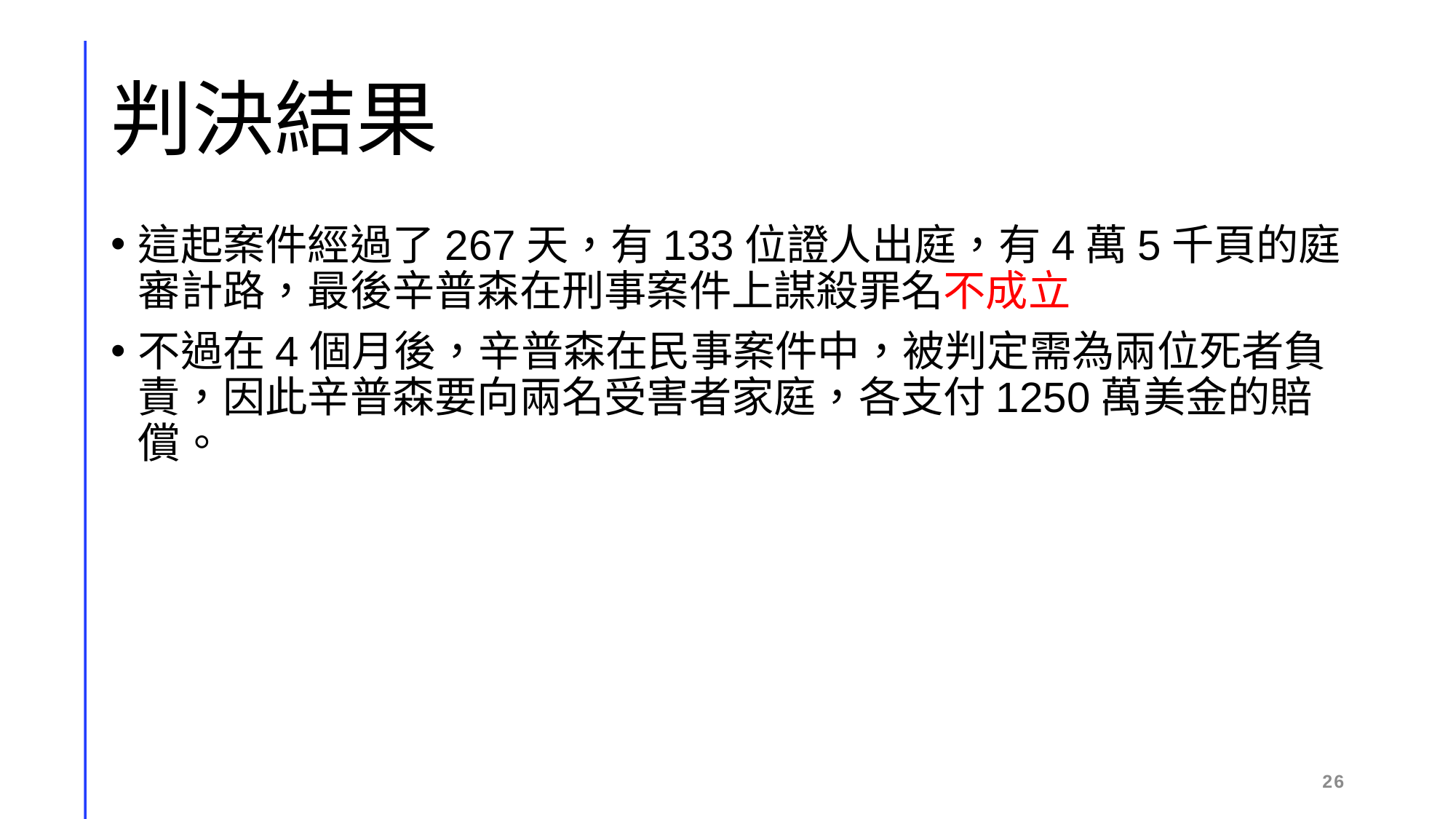

# 判決結果
這起案件經過了267天，有133位證人出庭，有4萬5千頁的庭審計路，最後辛普森在刑事案件上謀殺罪名不成立
不過在4個月後，辛普森在民事案件中，被判定需為兩位死者負責，因此辛普森要向兩名受害者家庭，各支付1250萬美金的賠償。
26